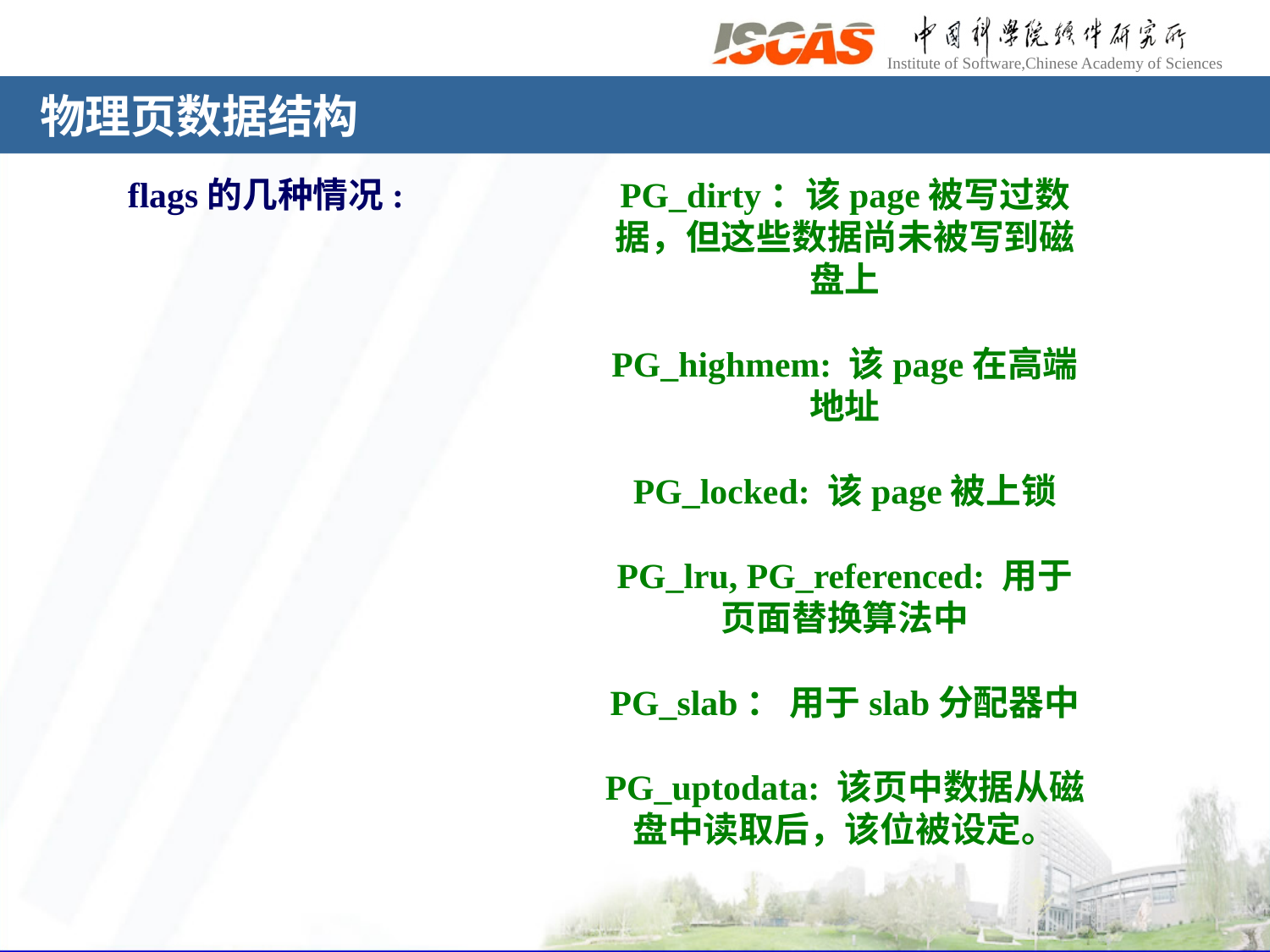

# 物理页数据结构
flags的几种情况:
PG_dirty：该page被写过数据，但这些数据尚未被写到磁盘上

PG_highmem: 该page在高端地址

PG_locked: 该page被上锁

PG_lru, PG_referenced: 用于页面替换算法中

PG_slab： 用于slab分配器中

PG_uptodata: 该页中数据从磁盘中读取后，该位被设定。